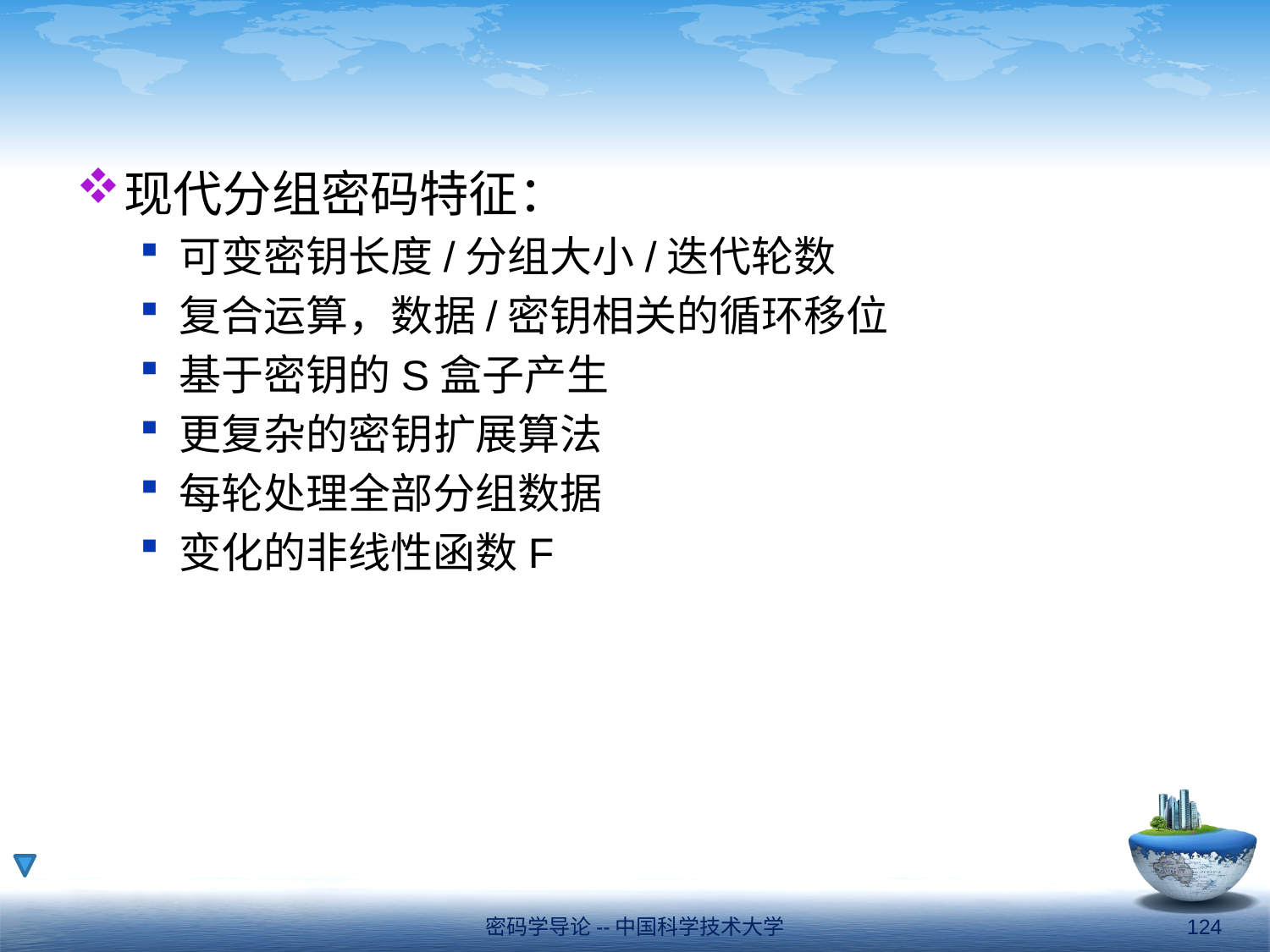

#
现代分组密码特征：
可变密钥长度/分组大小/迭代轮数
复合运算，数据/密钥相关的循环移位
基于密钥的S盒子产生
更复杂的密钥扩展算法
每轮处理全部分组数据
变化的非线性函数F

密码学导论--中国科学技术大学
124